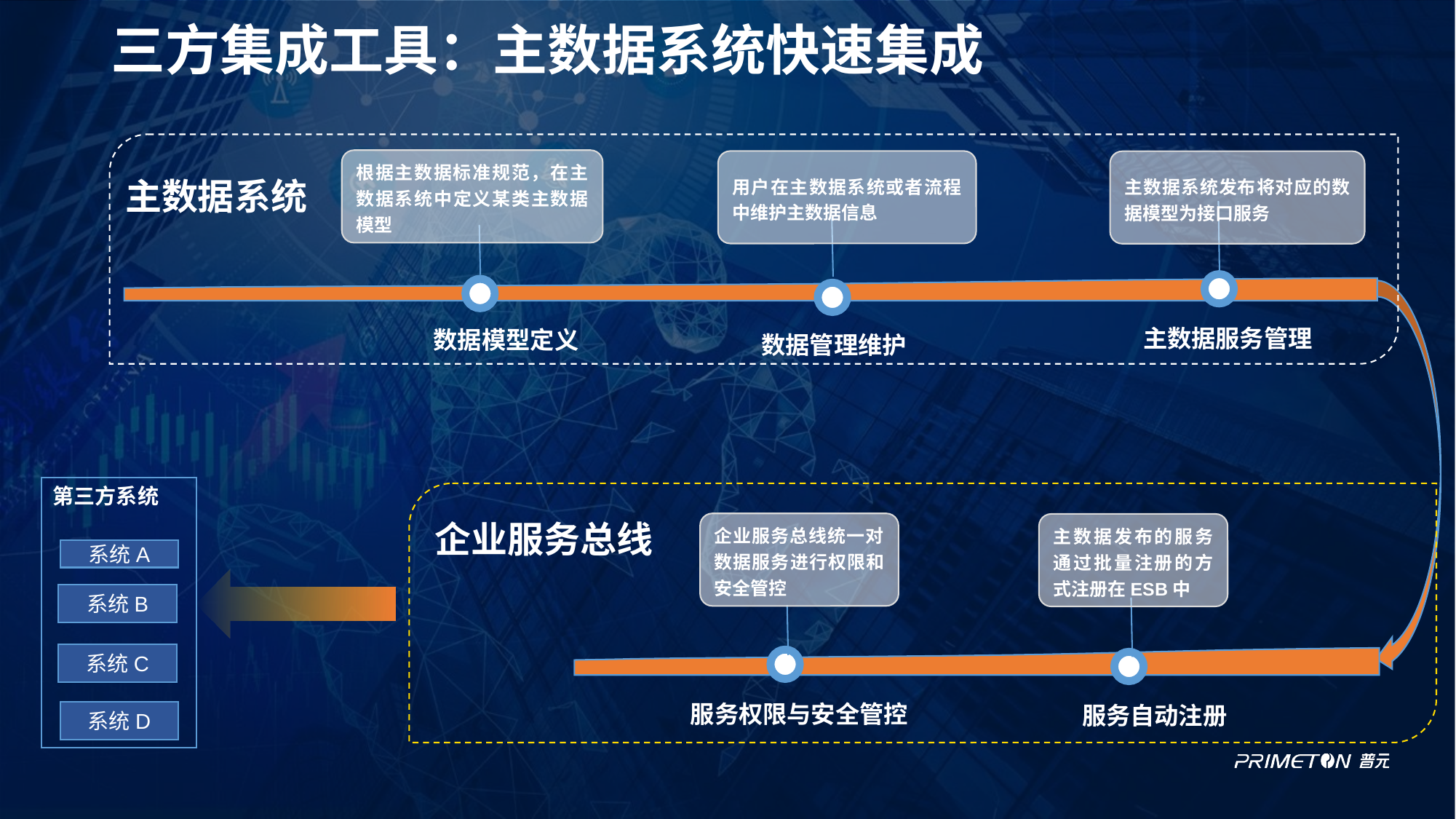

# 三方集成工具：主数据系统快速集成

根据主数据标准规范，在主数据系统中定义某类主数据模型
用户在主数据系统或者流程中维护主数据信息
主数据系统发布将对应的数据模型为接口服务
主数据系统

主数据服务管理
数据模型定义
数据管理维护
第三方系统

企业服务总线
企业服务总线统一对数据服务进行权限和安全管控
主数据发布的服务通过批量注册的方式注册在ESB中
系统A
系统B
系统C

服务权限与安全管控
服务自动注册
系统D